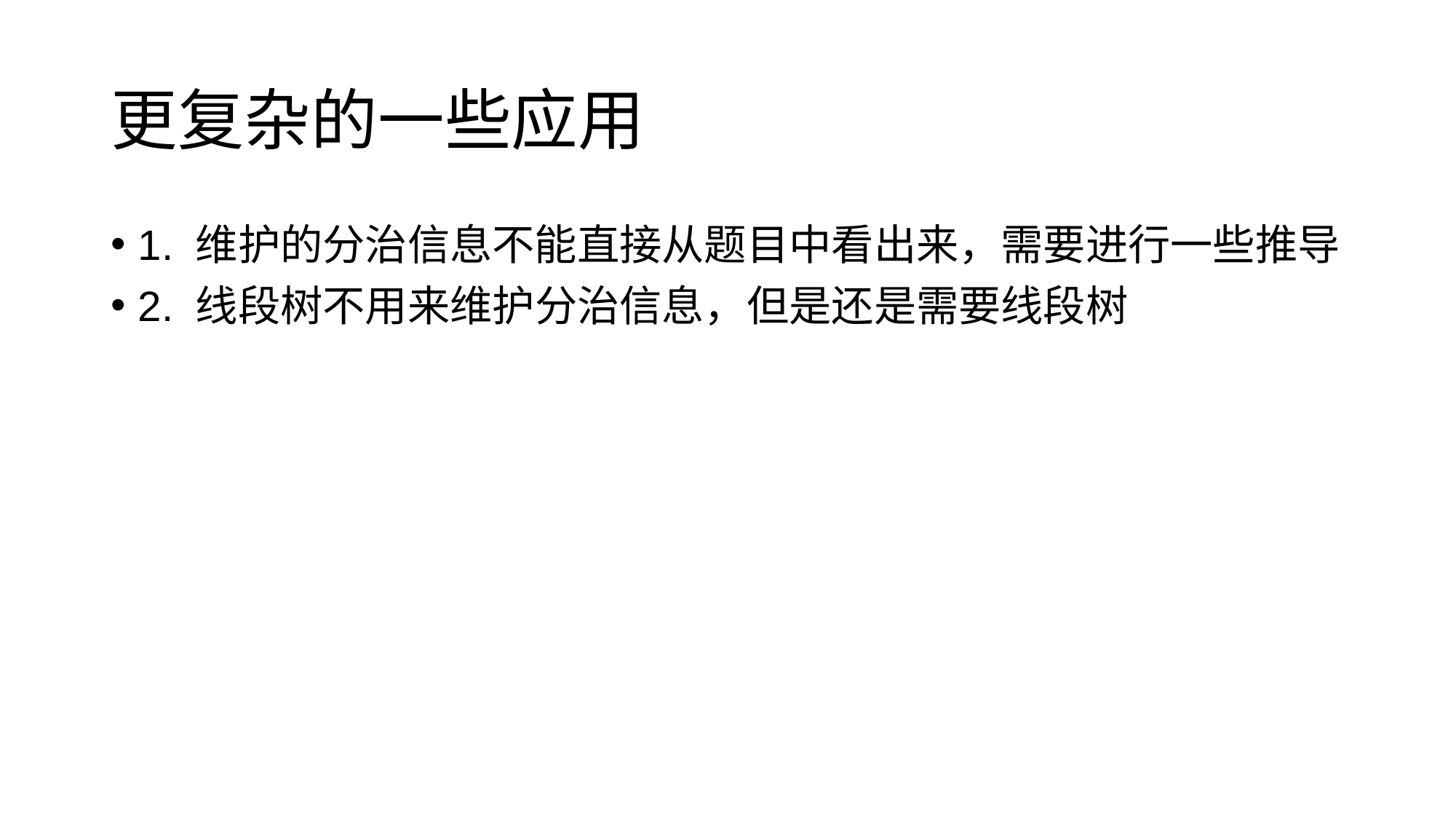

# 更复杂的一些应用
1. 维护的分治信息不能直接从题目中看出来，需要进行一些推导
2. 线段树不用来维护分治信息，但是还是需要线段树